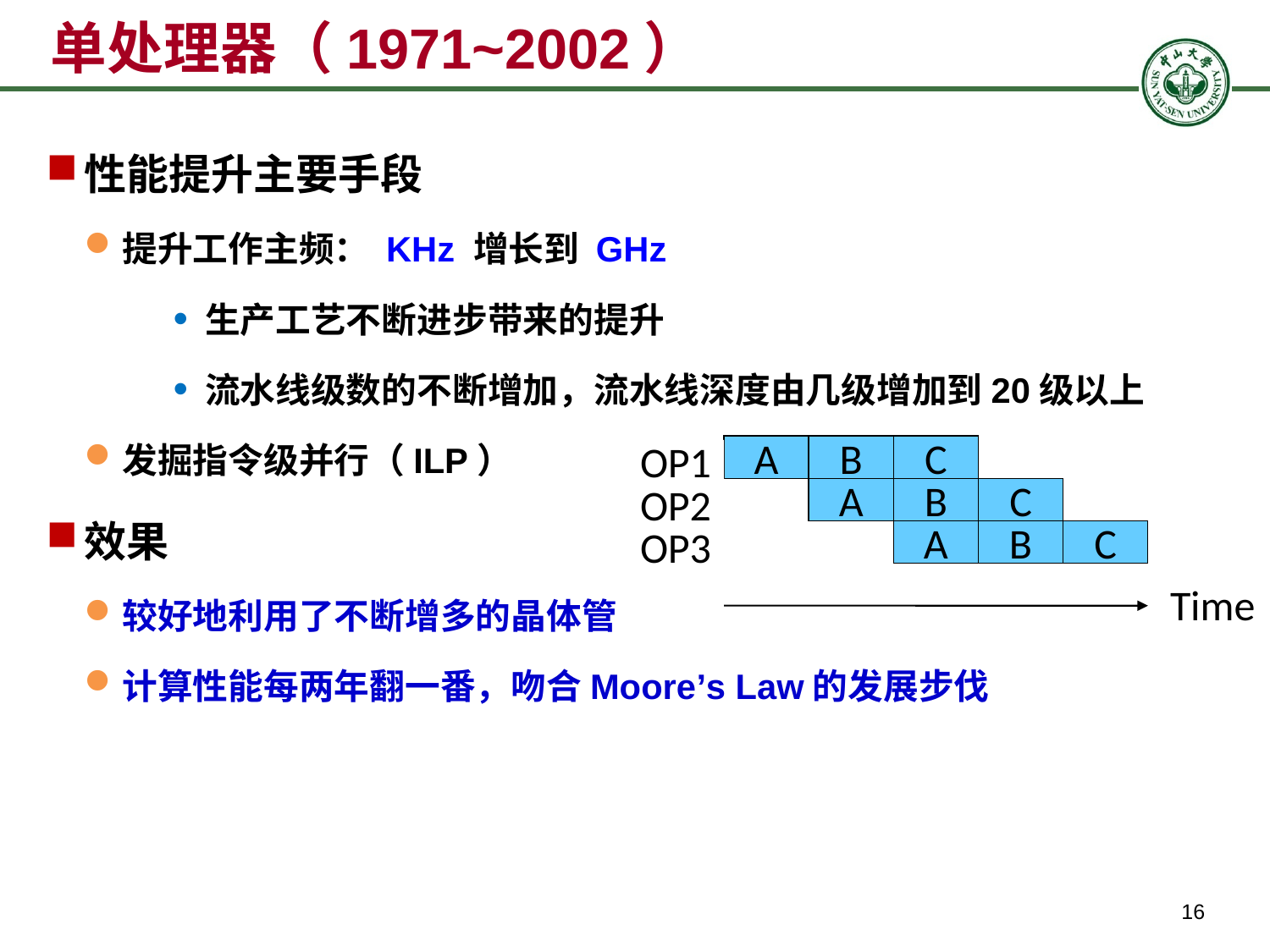

# 单处理器（1971~2002）
性能提升主要手段
提升工作主频： KHz 增长到 GHz
生产工艺不断进步带来的提升
流水线级数的不断增加，流水线深度由几级增加到20级以上
发掘指令级并行（ILP）
效果
较好地利用了不断增多的晶体管
计算性能每两年翻一番，吻合Moore’s Law的发展步伐
A
B
C
A
B
C
A
B
C
Time

OP1
OP2
OP3